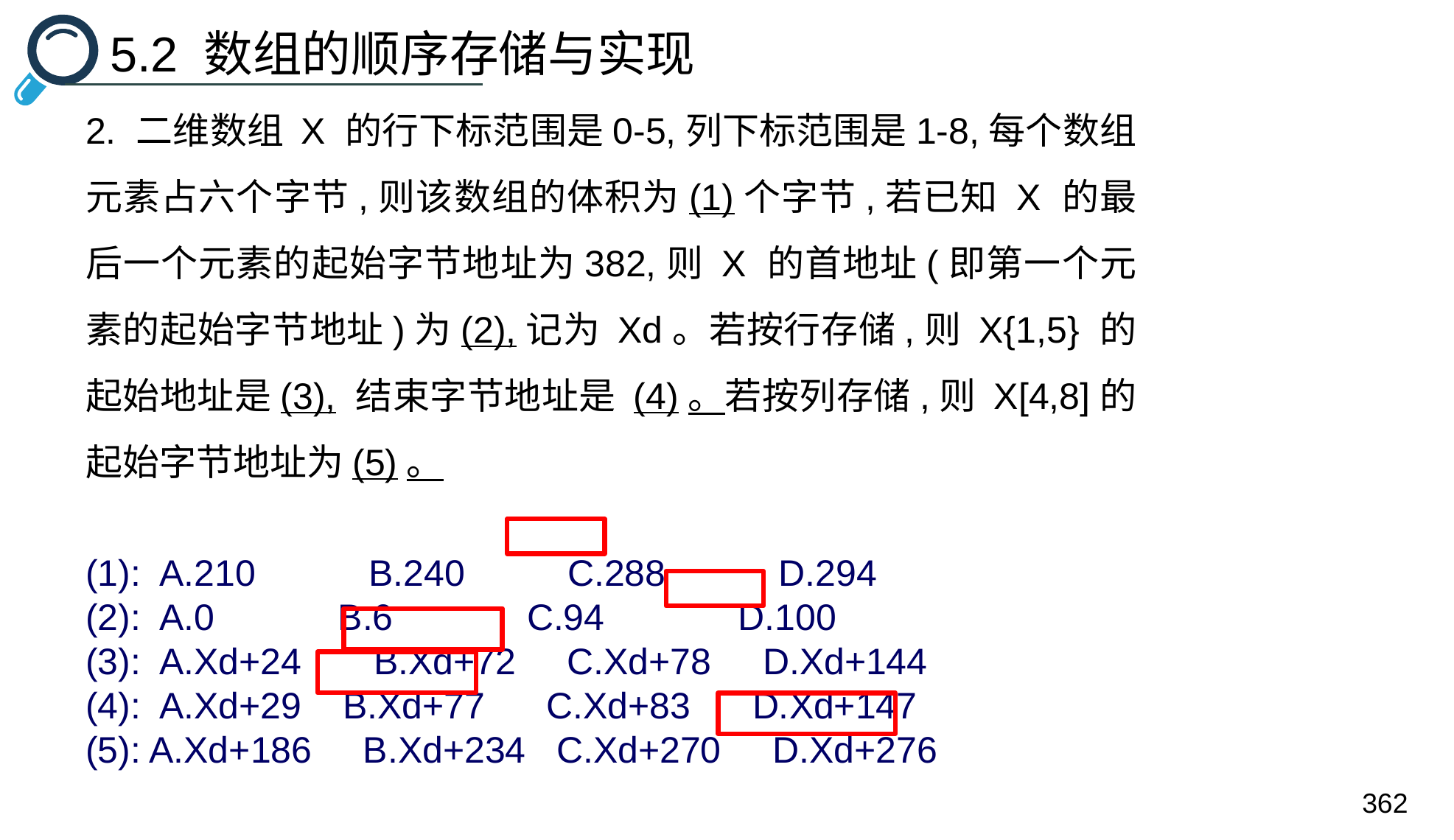

5.2 数组的顺序存储与实现
2. 二维数组 X 的行下标范围是0-5,列下标范围是1-8,每个数组元素占六个字节,则该数组的体积为(1)个字节,若已知 X 的最后一个元素的起始字节地址为382,则 X 的首地址(即第一个元素的起始字节地址)为(2),记为 Xd。若按行存储,则 X{1,5} 的起始地址是(3), 结束字节地址是 (4)。若按列存储,则 X[4,8]的起始字节地址为(5)。

(1):  A.210           B.240          C.288           D.294
(2):  A.0            B.6             C.94             D.100
(3):  A.Xd+24       B.Xd+72     C.Xd+78     D.Xd+144
(4):  A.Xd+29    B.Xd+77      C.Xd+83      D.Xd+147
(5): A.Xd+186     B.Xd+234   C.Xd+270     D.Xd+276

362